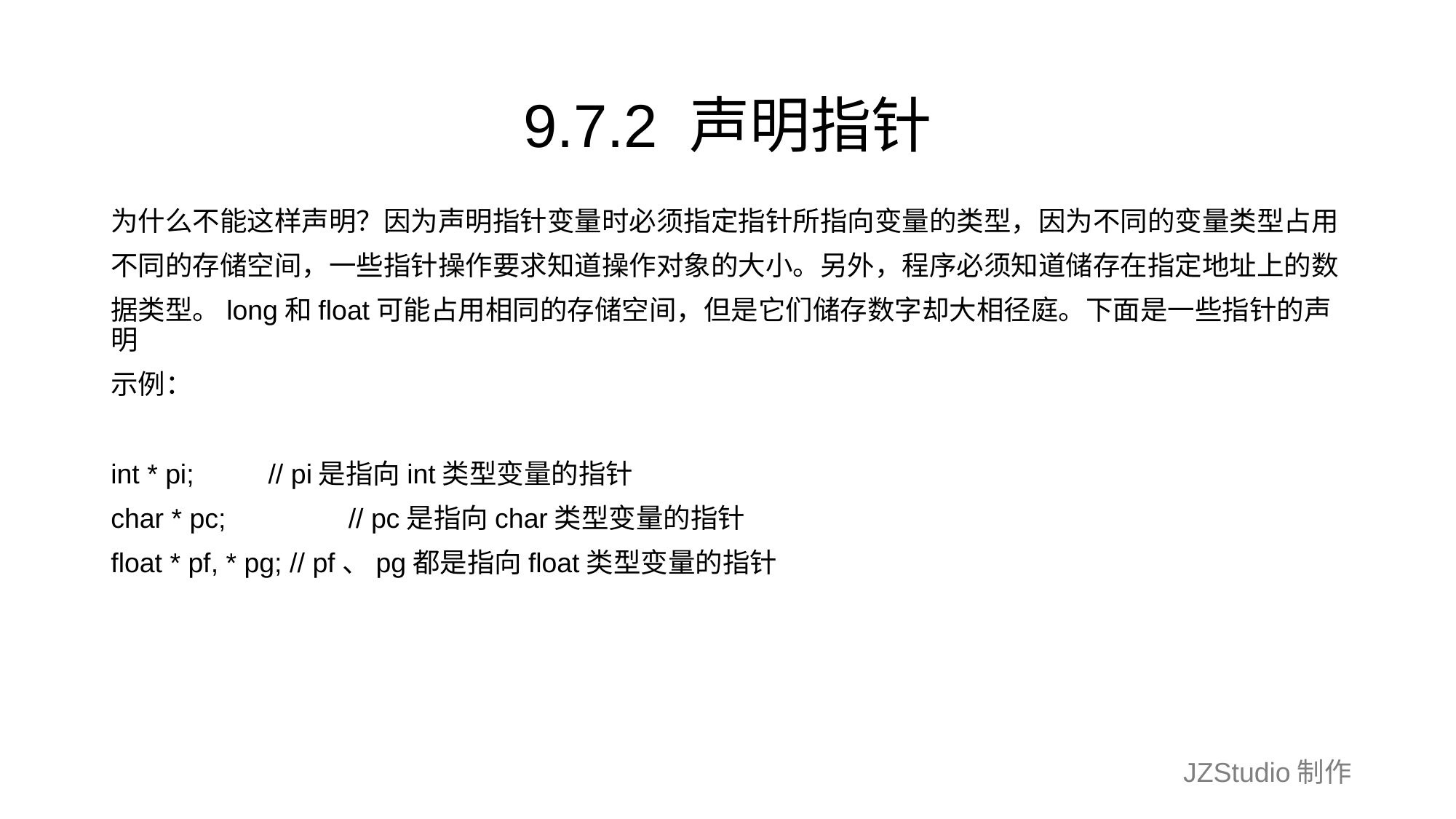

# 9.7.2 声明指针
为什么不能这样声明？因为声明指针变量时必须指定指针所指向变量的类型，因为不同的变量类型占用
不同的存储空间，一些指针操作要求知道操作对象的大小。另外，程序必须知道储存在指定地址上的数
据类型。long和float可能占用相同的存储空间，但是它们储存数字却大相径庭。下面是一些指针的声明
示例：

int * pi;　　 // pi是指向int类型变量的指针
char * pc;　　　　// pc是指向char类型变量的指针
float * pf, * pg; // pf、pg都是指向float类型变量的指针